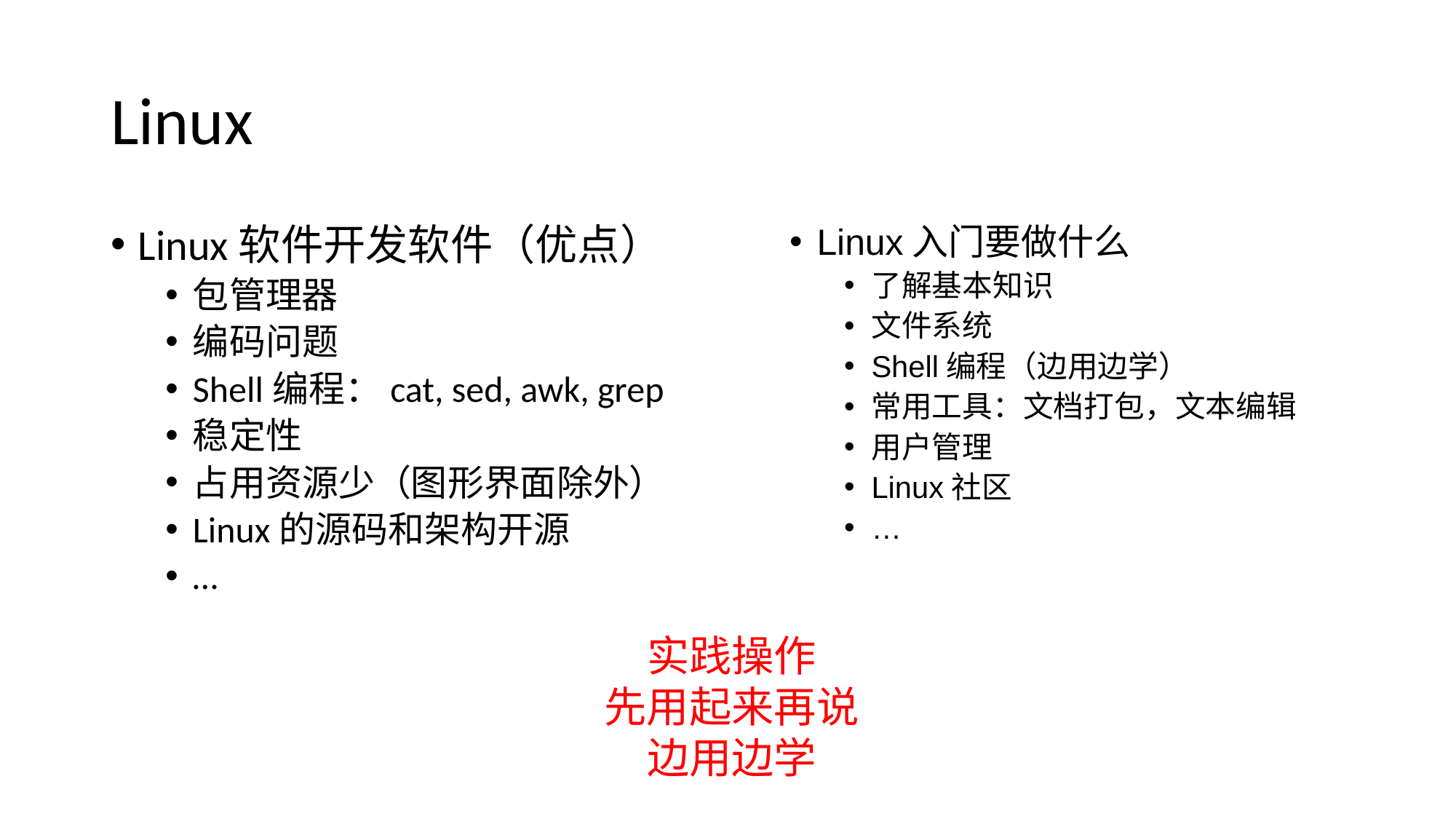

# Linux
Linux软件开发软件（优点）
包管理器
编码问题
Shell编程：cat, sed, awk, grep
稳定性
占用资源少（图形界面除外）
Linux的源码和架构开源
…

Linux入门要做什么
了解基本知识
文件系统
Shell编程（边用边学）
常用工具：文档打包，文本编辑
用户管理
Linux社区
…
实践操作
先用起来再说
边用边学